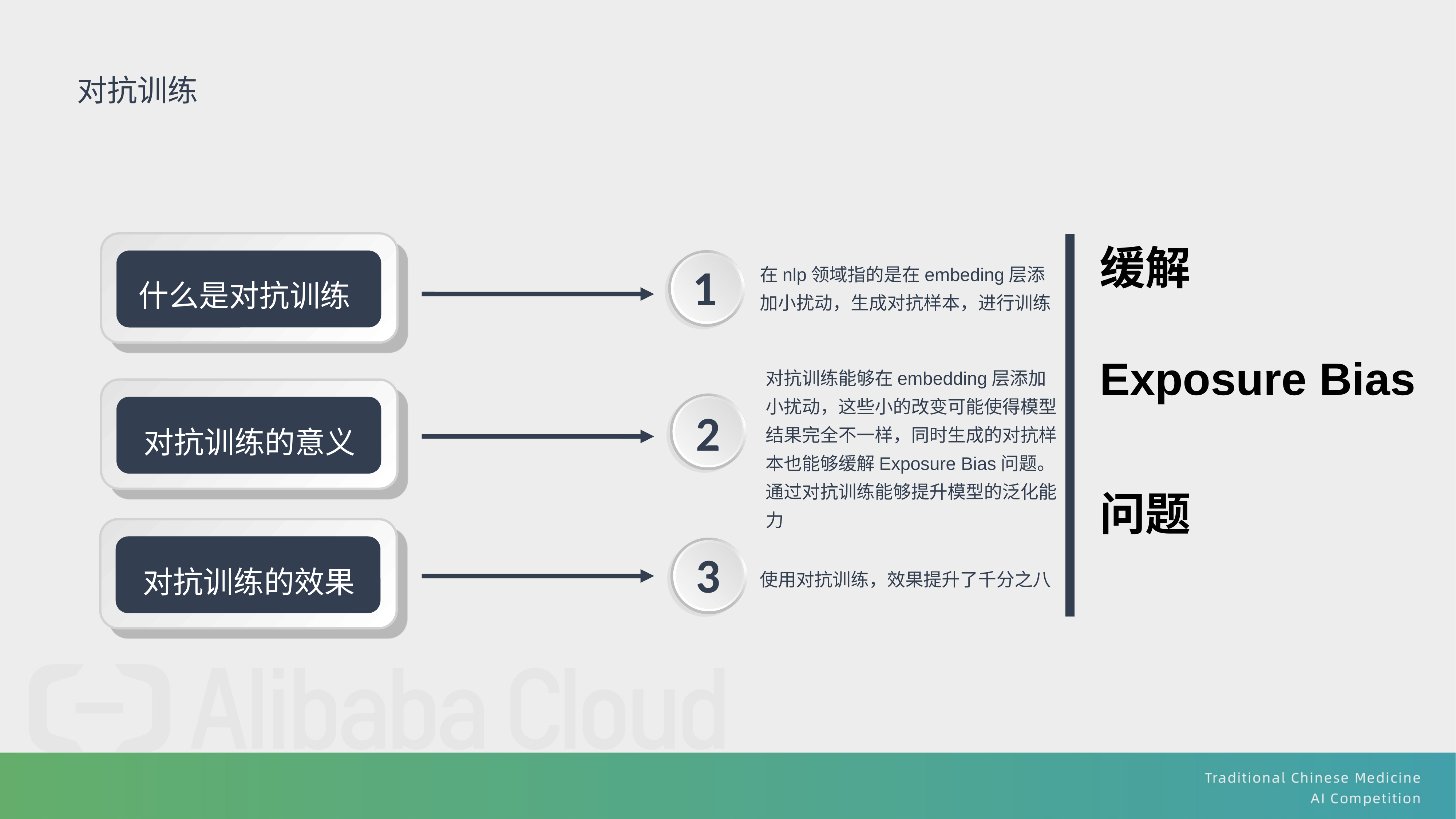

对抗训练

缓解

1
在nlp领域指的是在embeding层添加小扰动，生成对抗样本，进行训练
什么是对抗训练

Exposure Bias
对抗训练能够在embedding层添加小扰动，这些小的改变可能使得模型结果完全不一样，同时生成的对抗样本也能够缓解Exposure Bias问题。通过对抗训练能够提升模型的泛化能力

2
对抗训练的意义

问题

3
对抗训练的效果
使用对抗训练，效果提升了千分之八